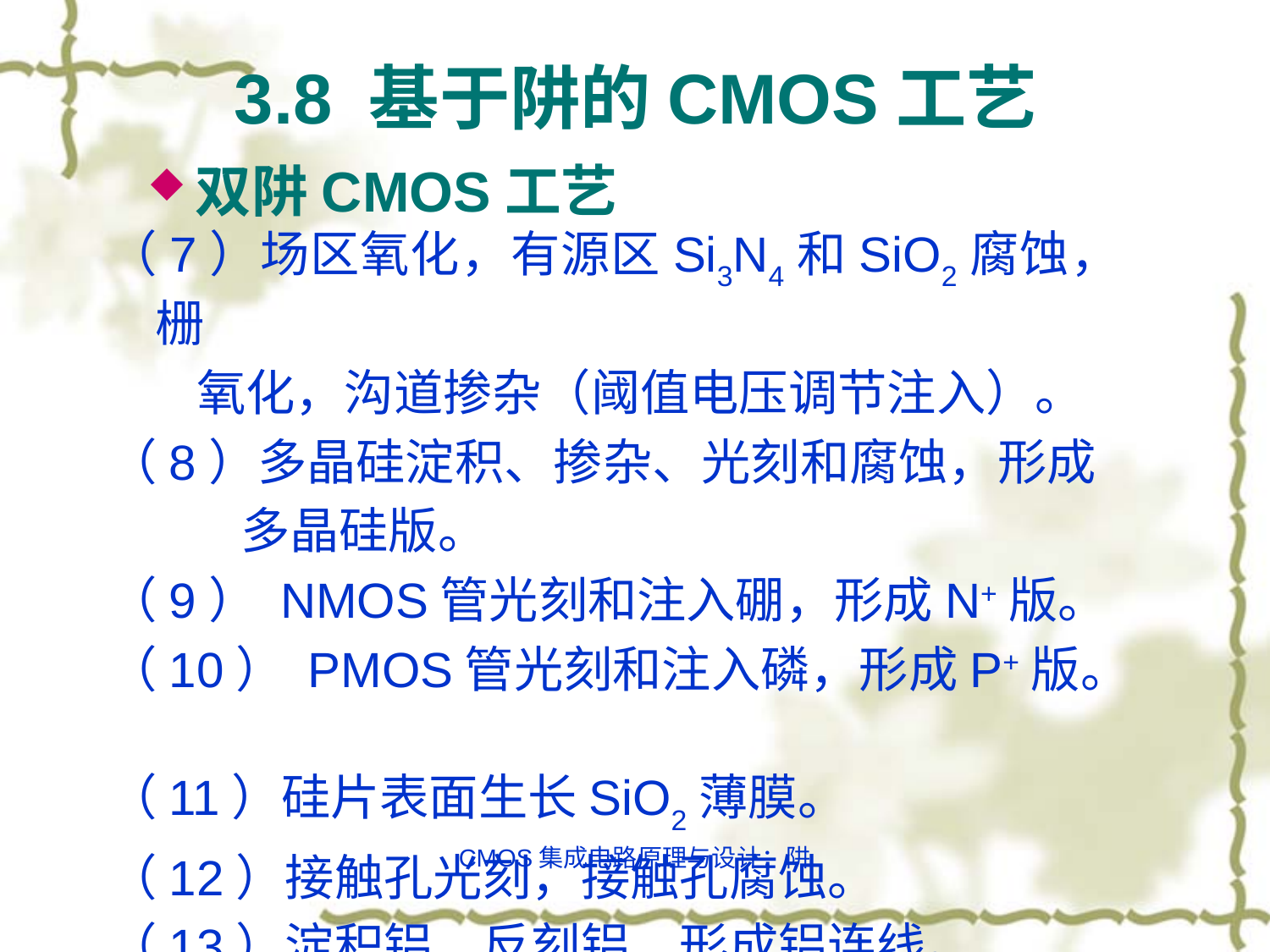

# 3.8 基于阱的CMOS工艺
双阱CMOS工艺

（7）场区氧化，有源区Si3N4和SiO2腐蚀，栅
       氧化，沟道掺杂（阈值电压调节注入）。
（8）多晶硅淀积、掺杂、光刻和腐蚀，形成
           多晶硅版。
（9） NMOS管光刻和注入硼，形成N+版。
（10） PMOS管光刻和注入磷，形成P+版。
（11）硅片表面生长SiO2薄膜。
（12）接触孔光刻，接触孔腐蚀。
（13）淀积铝，反刻铝，形成铝连线。

CMOS集成电路原理与设计：阱
46